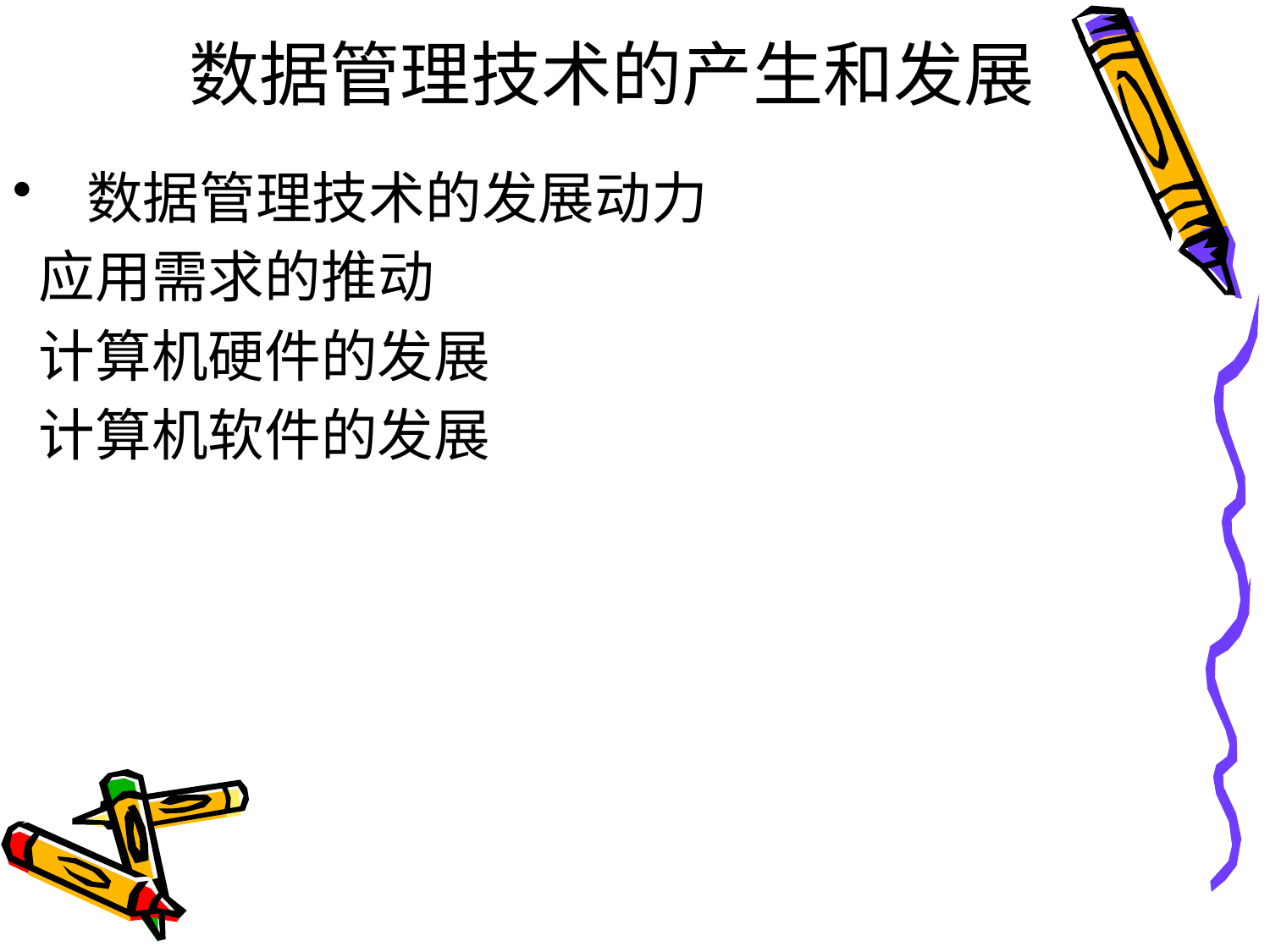

# 数据管理技术的产生和发展
 数据管理技术的发展动力
 应用需求的推动
 计算机硬件的发展
 计算机软件的发展